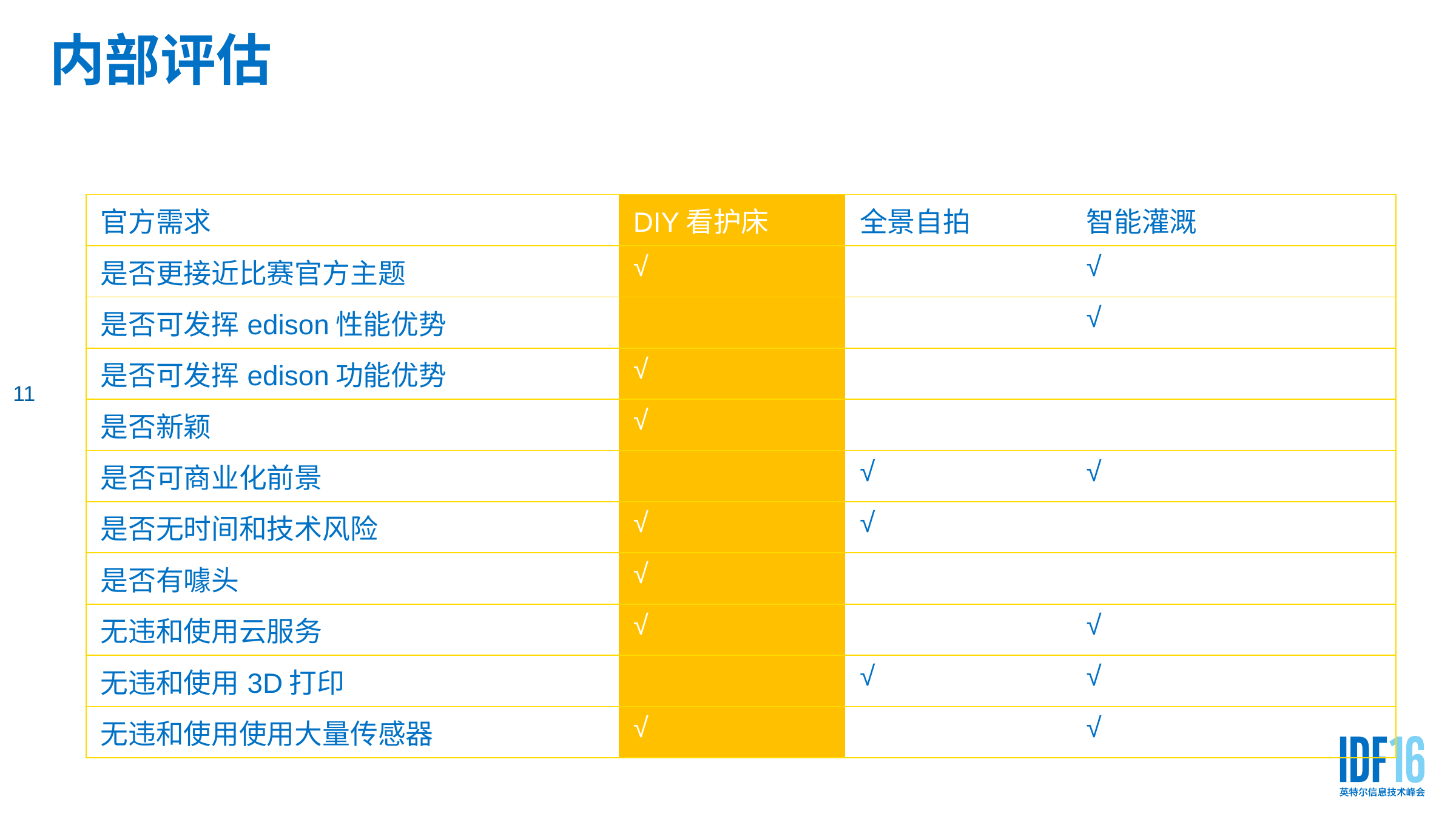

# 内部评估
11

| 官方需求 |  | DIY看护床 | 全景自拍 | 智能灌溉 |  |
| --- | --- | --- | --- | --- | --- |
| 是否更接近比赛官方主题 |  | √ |  | √ |  |
| 是否可发挥edison性能优势 |  |  |  | √ |  |
| 是否可发挥edison功能优势 |  | √ |  |  |  |
| 是否新颖 |  | √ |  |  |  |
| 是否可商业化前景 |  |  | √ | √ |  |
| 是否无时间和技术风险 |  | √ | √ |  |  |
| 是否有噱头 |  | √ |  |  |  |
| 无违和使用云服务 |  | √ |  | √ |  |
| 无违和使用3D打印 |  |  | √ | √ |  |
| 无违和使用使用大量传感器 |  | √ |  | √ |  |